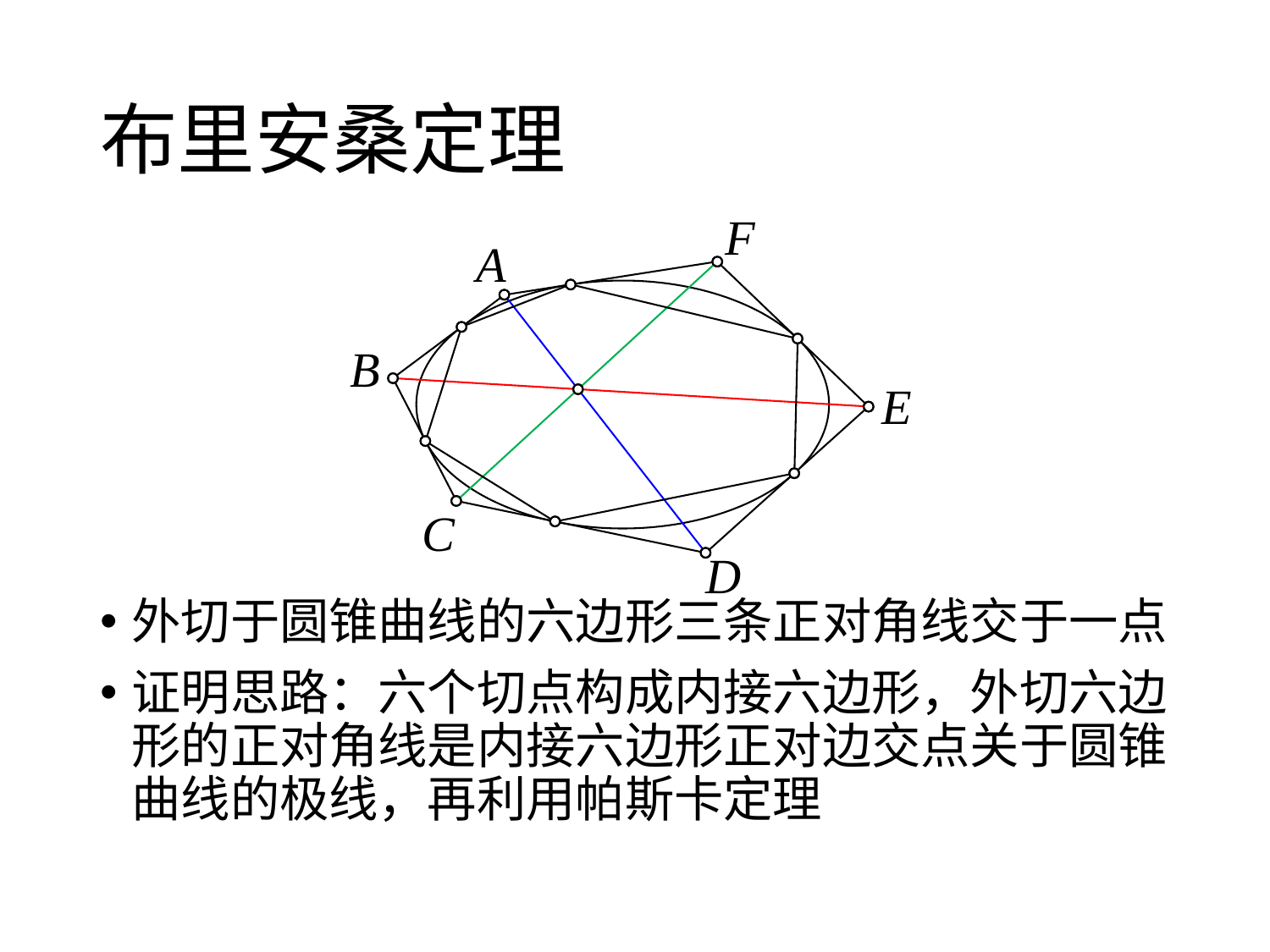

# 布里安桑定理
F
A

B
E
C
D
外切于圆锥曲线的六边形三条正对角线交于一点
证明思路：六个切点构成内接六边形，外切六边形的正对角线是内接六边形正对边交点关于圆锥曲线的极线，再利用帕斯卡定理